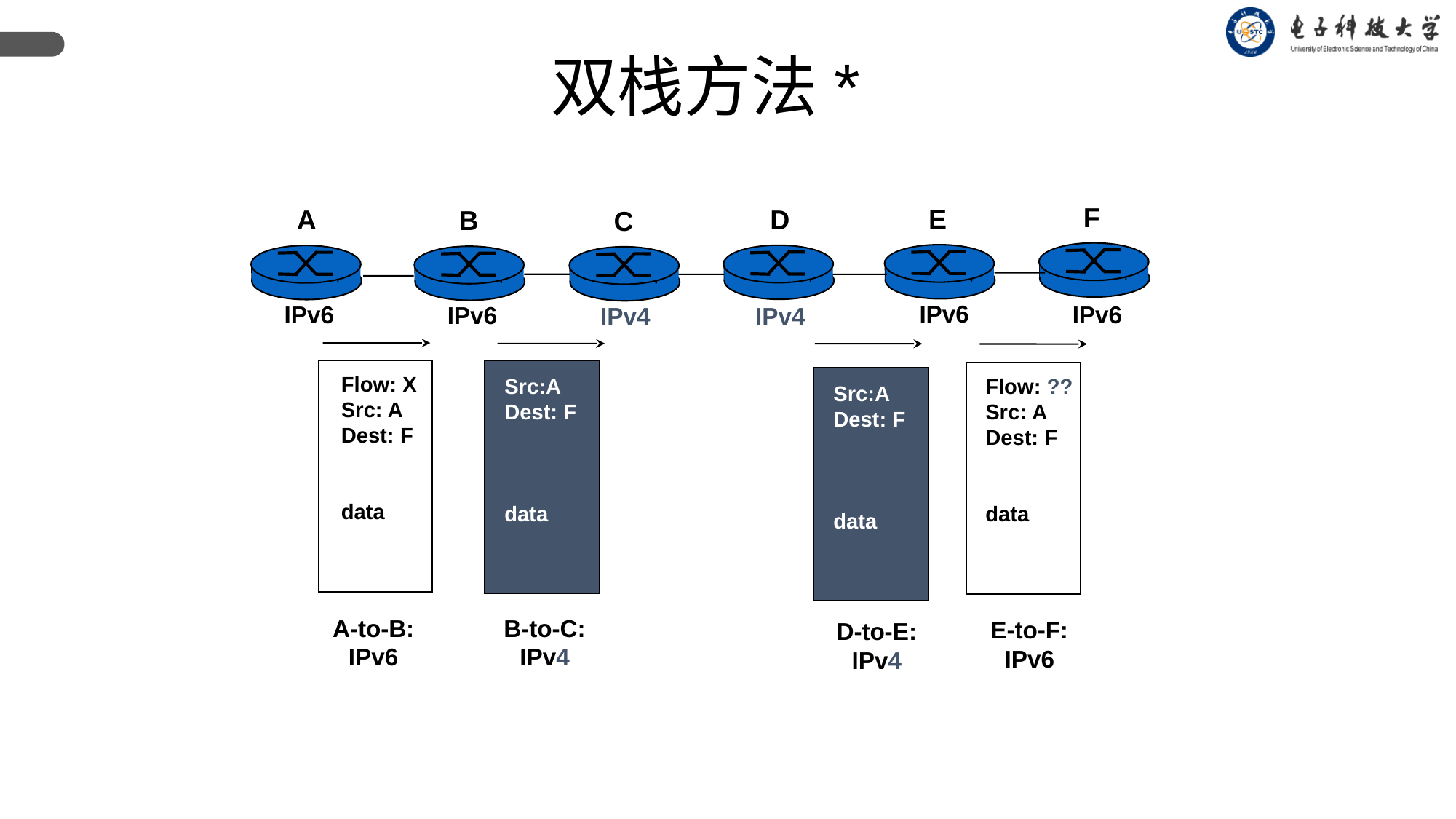

双栈方法*
F

E

D

A

B

C

IPv6
IPv6
IPv6
IPv6
IPv4
IPv4

Flow: X
Src: A
Dest: F

data

Src:A
Dest: F

data

Flow: ??
Src: A
Dest: F

data

Src:A
Dest: F

data
B-to-C:
IPv4
A-to-B:
IPv6
E-to-F:
IPv6
D-to-E:
IPv4